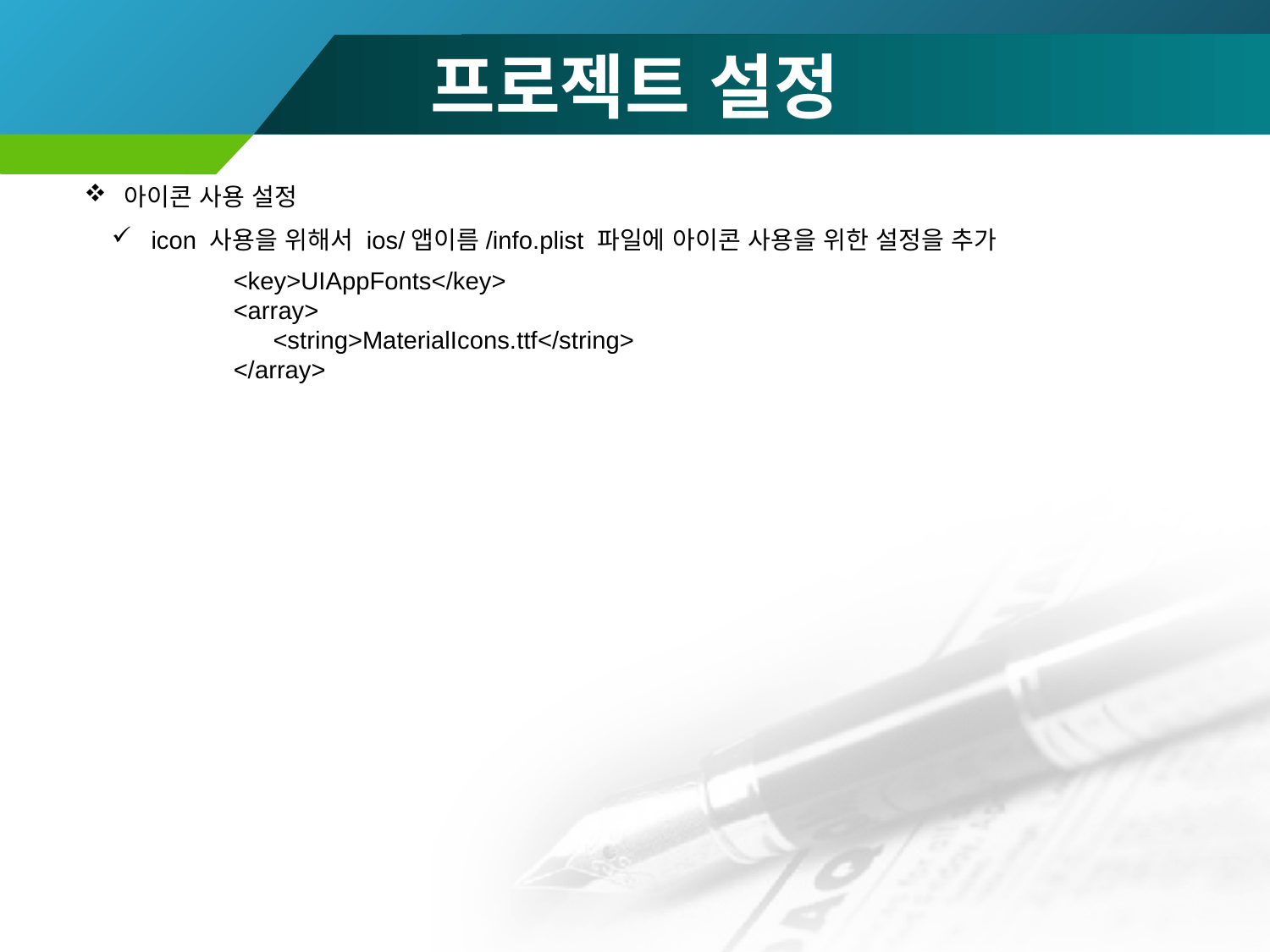

# 프로젝트 설정
아이콘 사용 설정
icon 사용을 위해서 ios/앱이름/info.plist 파일에 아이콘 사용을 위한 설정을 추가
<key>UIAppFonts</key>
<array>
	<string>MaterialIcons.ttf</string>
</array>